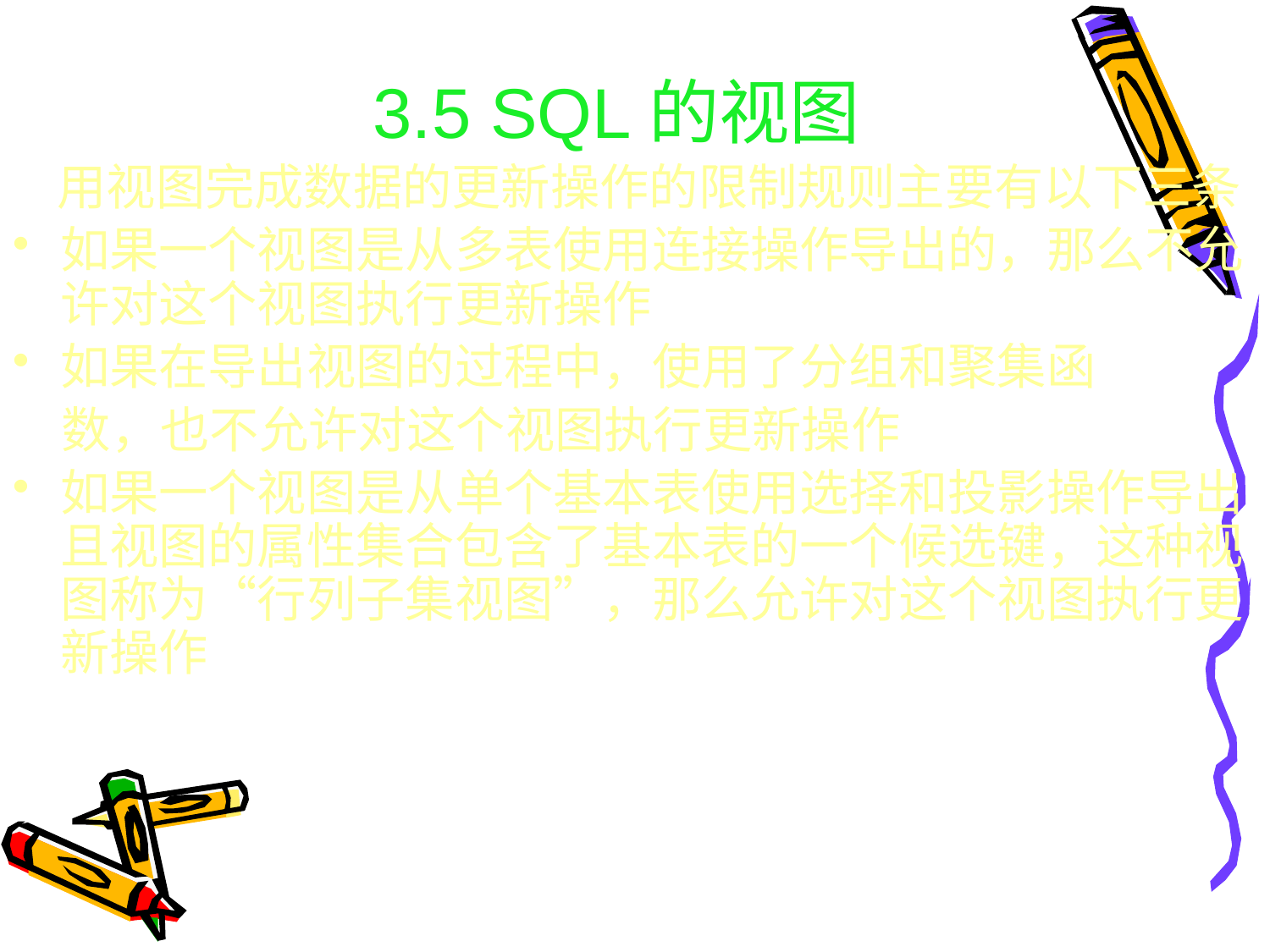

# 3.5 SQL的视图
   用视图完成数据的更新操作的限制规则主要有以下三条
如果一个视图是从多表使用连接操作导出的，那么不允许对这个视图执行更新操作
如果在导出视图的过程中，使用了分组和聚集函
　数，也不允许对这个视图执行更新操作
如果一个视图是从单个基本表使用选择和投影操作导出且视图的属性集合包含了基本表的一个候选键，这种视图称为“行列子集视图”，那么允许对这个视图执行更新操作